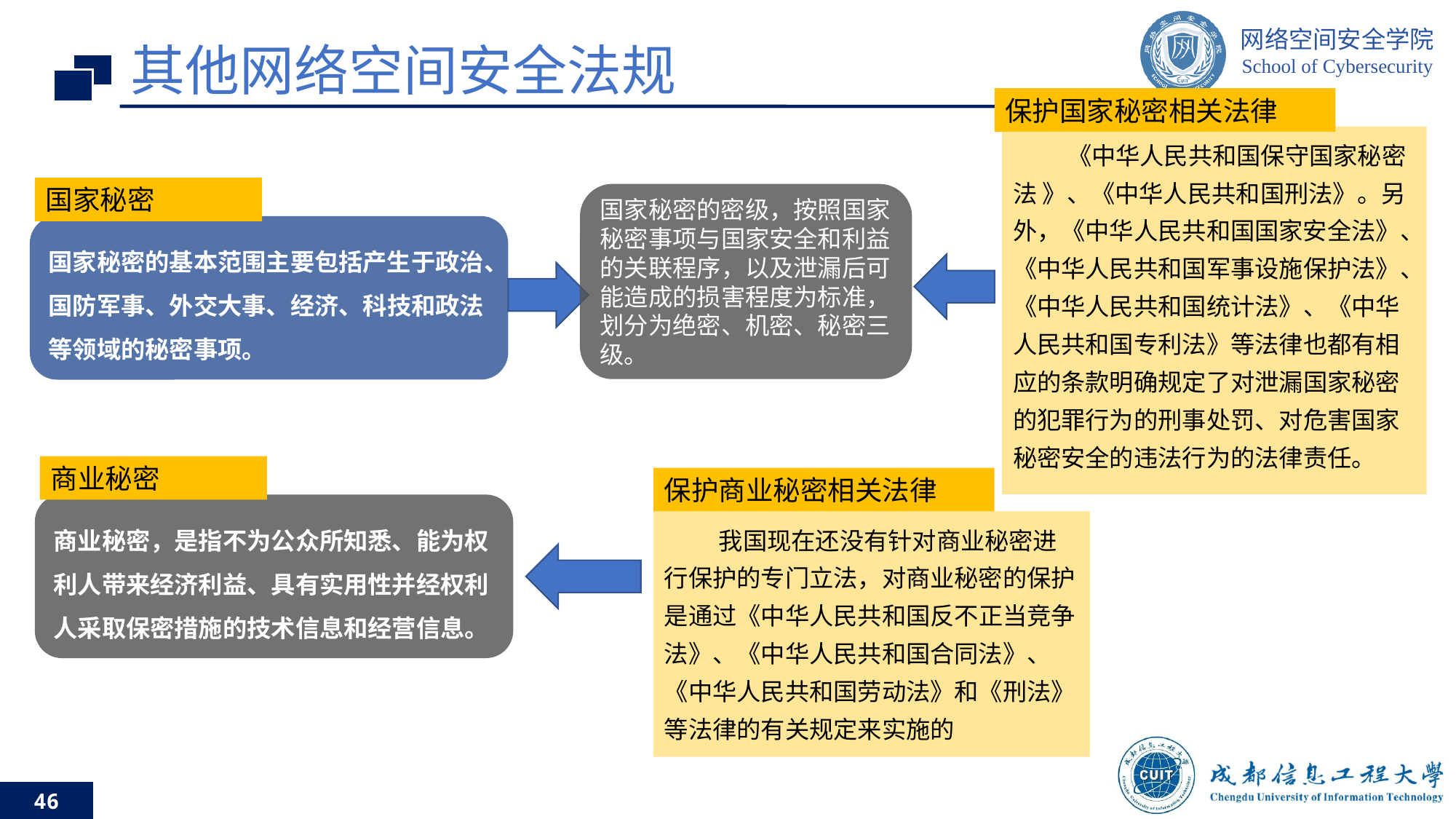

其他网络空间安全法规
保护国家秘密相关法律
《中华人民共和国保守国家秘密法 》、《中华人民共和国刑法》。另外，《中华人民共和国国家安全法》、《中华人民共和国军事设施保护法》、《中华人民共和国统计法》、《中华人民共和国专利法》等法律也都有相应的条款明确规定了对泄漏国家秘密的犯罪行为的刑事处罚、对危害国家秘密安全的违法行为的法律责任。
国家秘密
国家秘密的密级，按照国家秘密事项与国家安全和利益的关联程序，以及泄漏后可能造成的损害程度为标准，划分为绝密、机密、秘密三级。
国家秘密的基本范围主要包括产生于政治、国防军事、外交大事、经济、科技和政法等领域的秘密事项。

商业秘密
保护商业秘密相关法律
商业秘密，是指不为公众所知悉、能为权利人带来经济利益、具有实用性并经权利人采取保密措施的技术信息和经营信息。
我国现在还没有针对商业秘密进行保护的专门立法，对商业秘密的保护是通过《中华人民共和国反不正当竞争法》、《中华人民共和国合同法》、《中华人民共和国劳动法》和《刑法》等法律的有关规定来实施的

46